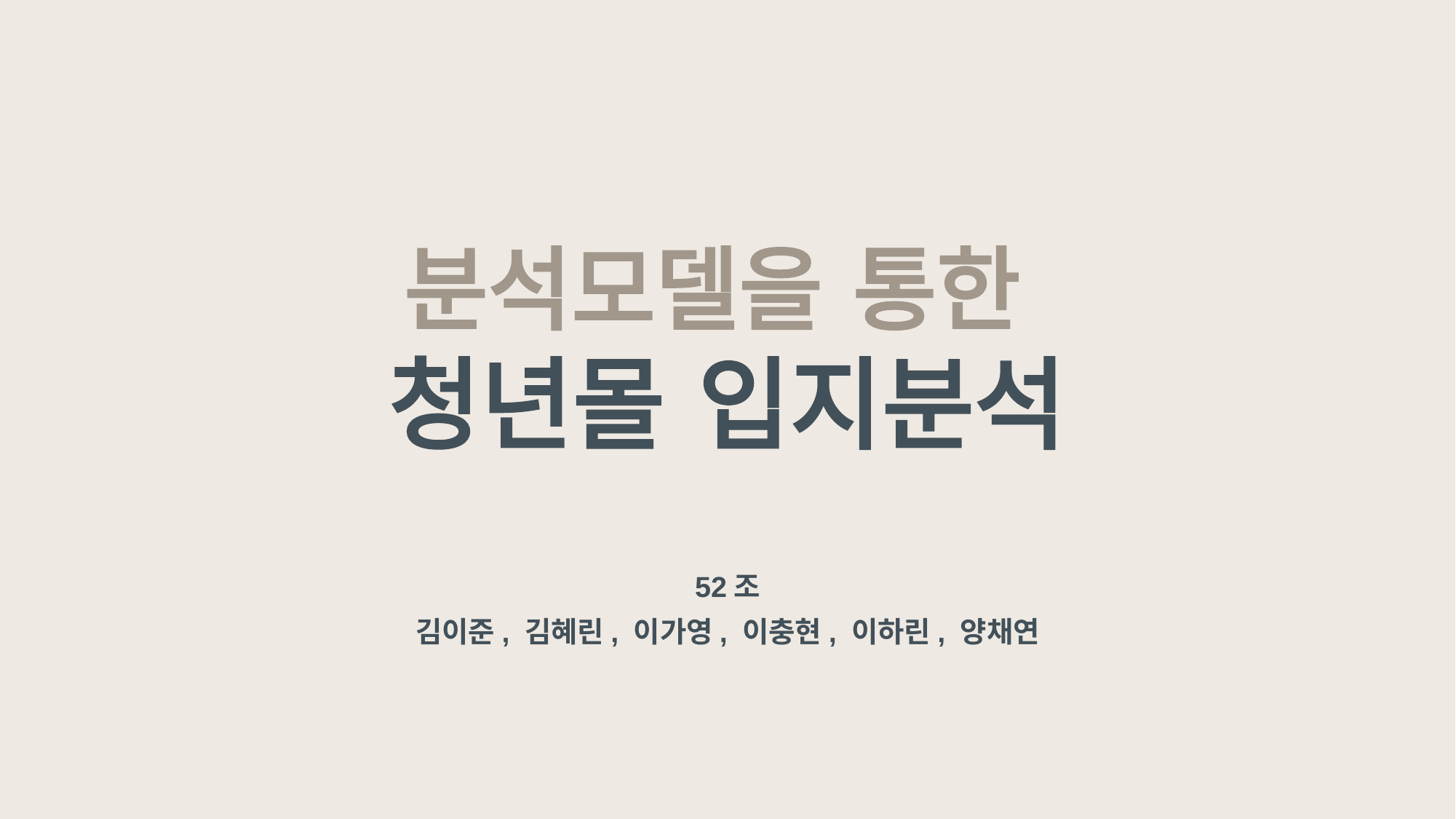

분석모델을 통한
청년몰 입지분석
52조
김이준, 김혜린, 이가영, 이충현, 이하린, 양채연